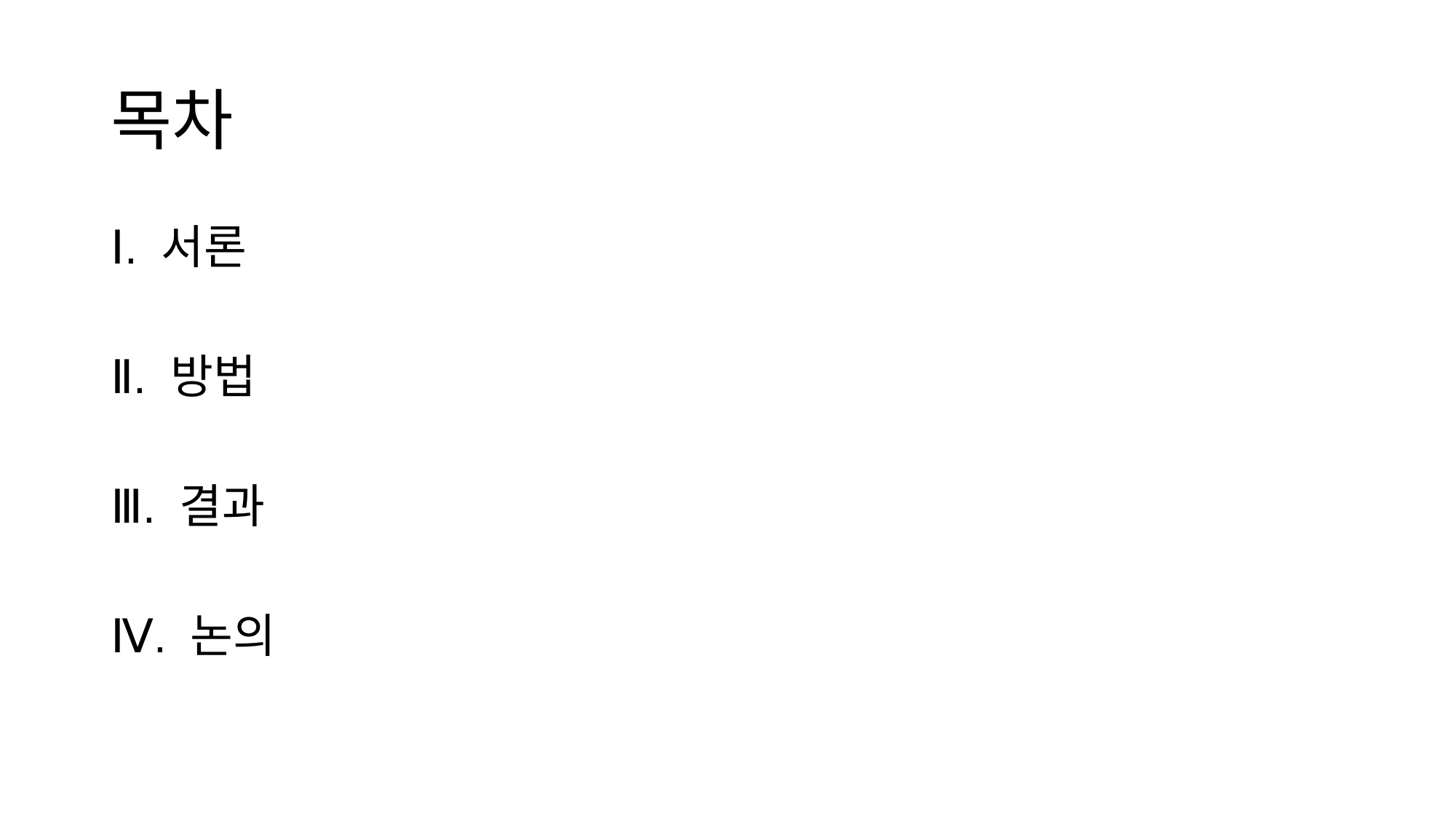

# 목차
Ⅰ. 서론

Ⅱ. 방법

Ⅲ. 결과

Ⅳ. 논의